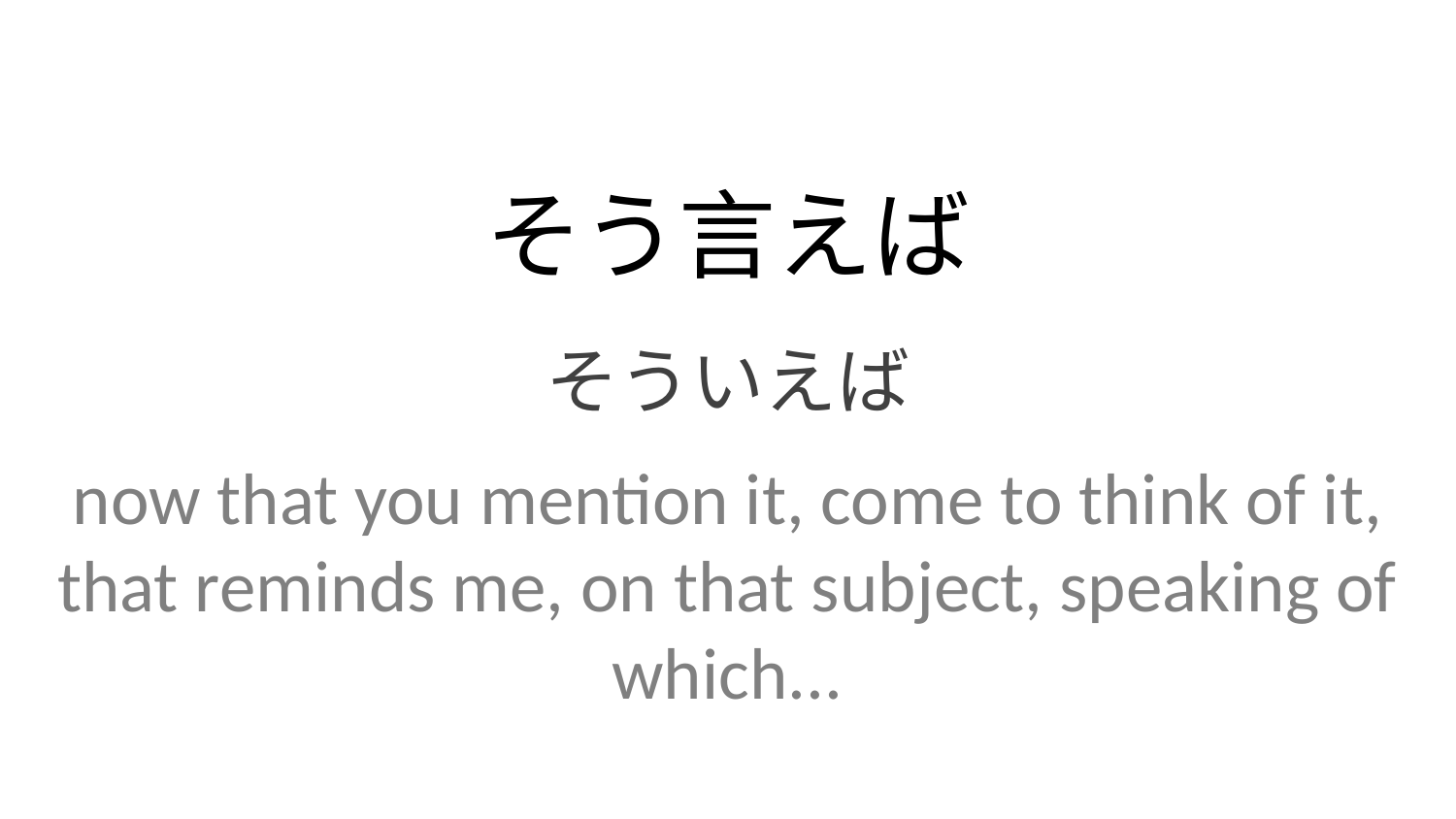

そう言えば

そういえば
now that you mention it, come to think of it, that reminds me, on that subject, speaking of which...